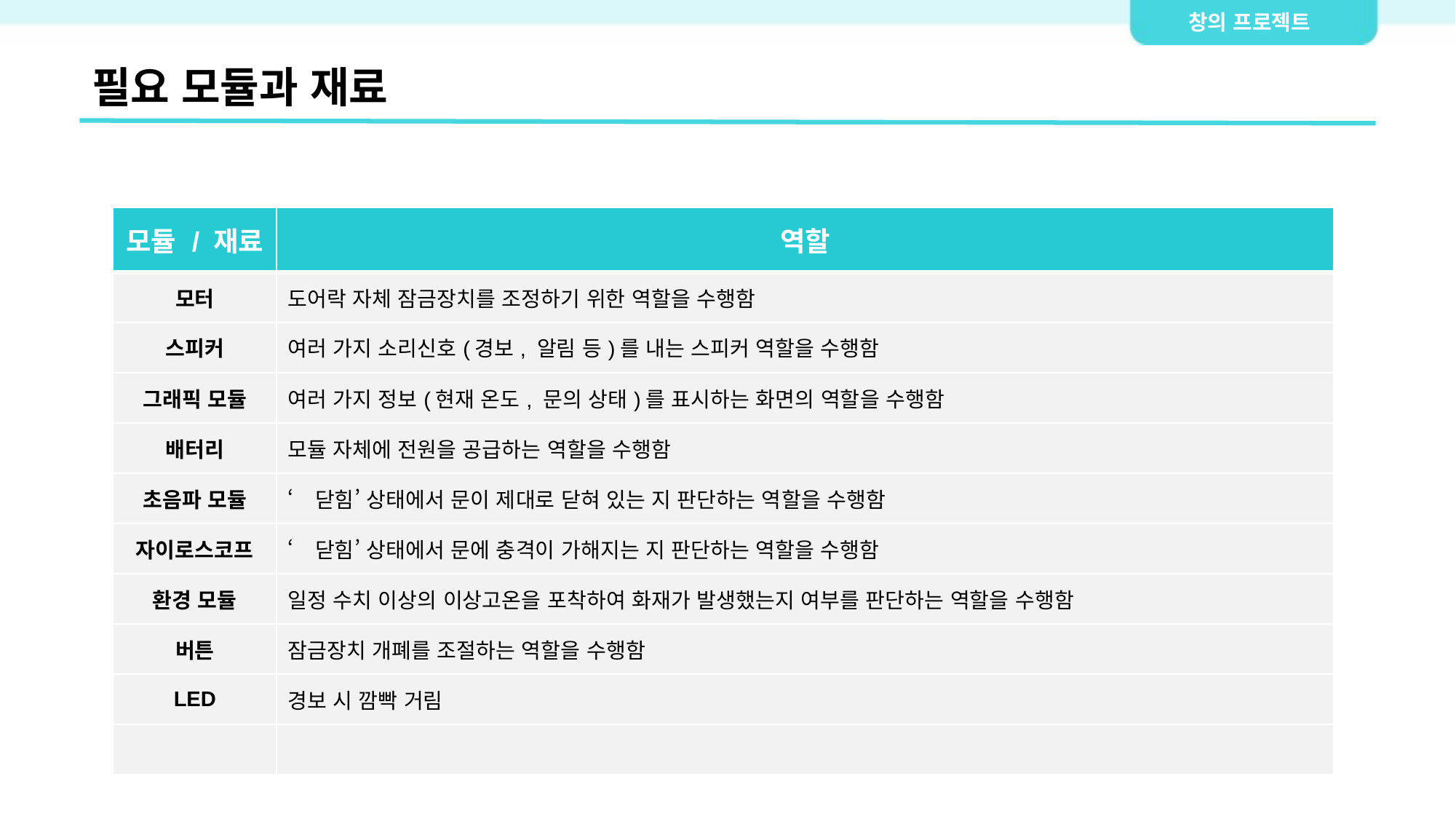

필요 모듈과 재료
| 모듈 / 재료 | 역할 |
| --- | --- |
| 모터 | 도어락 자체 잠금장치를 조정하기 위한 역할을 수행함 |
| 스피커 | 여러 가지 소리신호(경보, 알림 등)를 내는 스피커 역할을 수행함 |
| 그래픽 모듈 | 여러 가지 정보(현재 온도, 문의 상태)를 표시하는 화면의 역할을 수행함 |
| 배터리 | 모듈 자체에 전원을 공급하는 역할을 수행함 |
| 초음파 모듈 | ‘닫힘’ 상태에서 문이 제대로 닫혀 있는 지 판단하는 역할을 수행함 |
| 자이로스코프 | ‘닫힘’ 상태에서 문에 충격이 가해지는 지 판단하는 역할을 수행함 |
| 환경 모듈 | 일정 수치 이상의 이상고온을 포착하여 화재가 발생했는지 여부를 판단하는 역할을 수행함 |
| 버튼 | 잠금장치 개폐를 조절하는 역할을 수행함 |
| LED | 경보 시 깜빡 거림 |
|  |  |